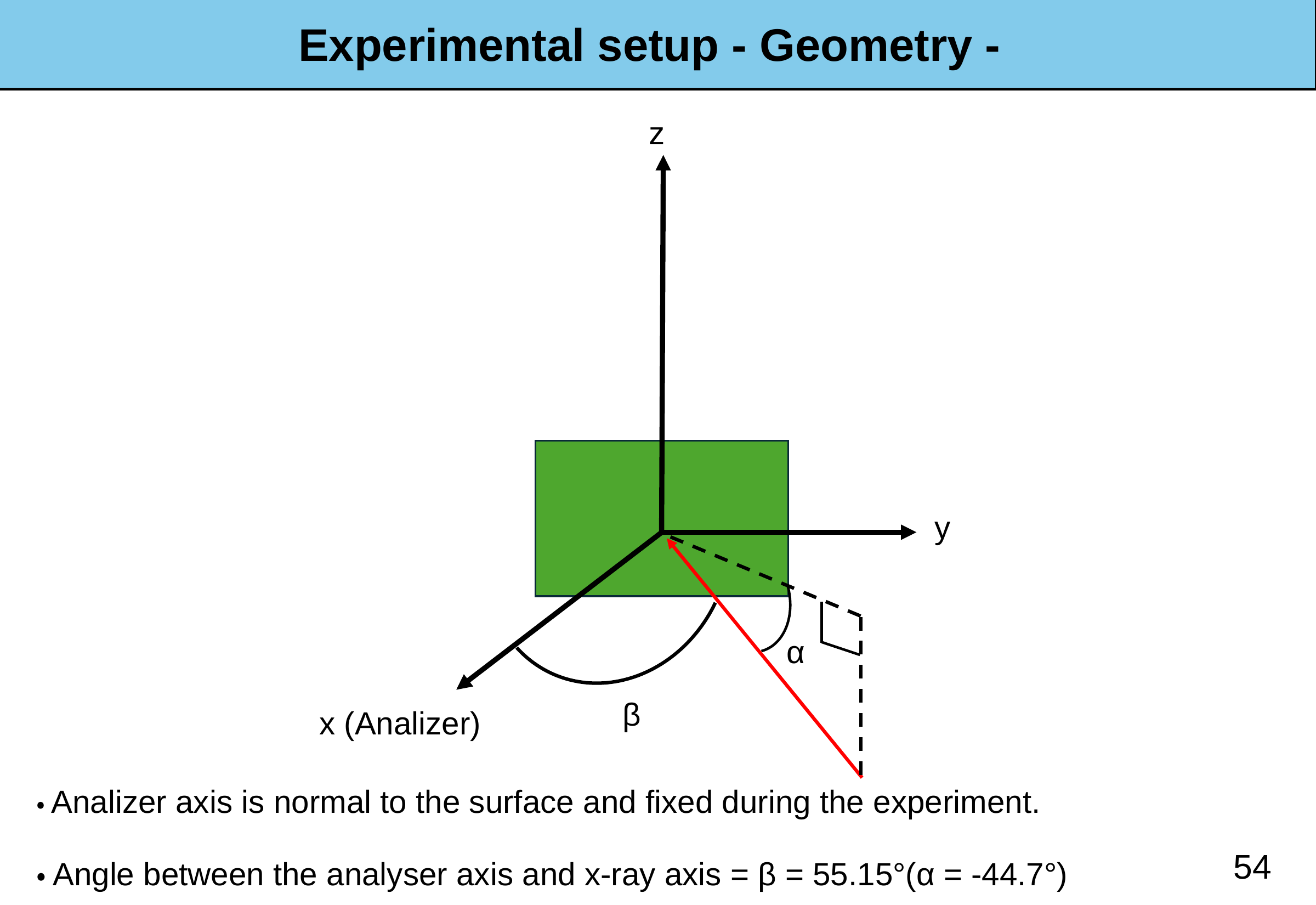

Experimental setup - Geometry -
z

α
β
x (Analizer)
Experimental setup:
y
・Analizer axis is normal to the surface and fixed during the experiment.

・Angle between the analyser axis and x-ray axis = β = 55.15°(α = -44.7°)